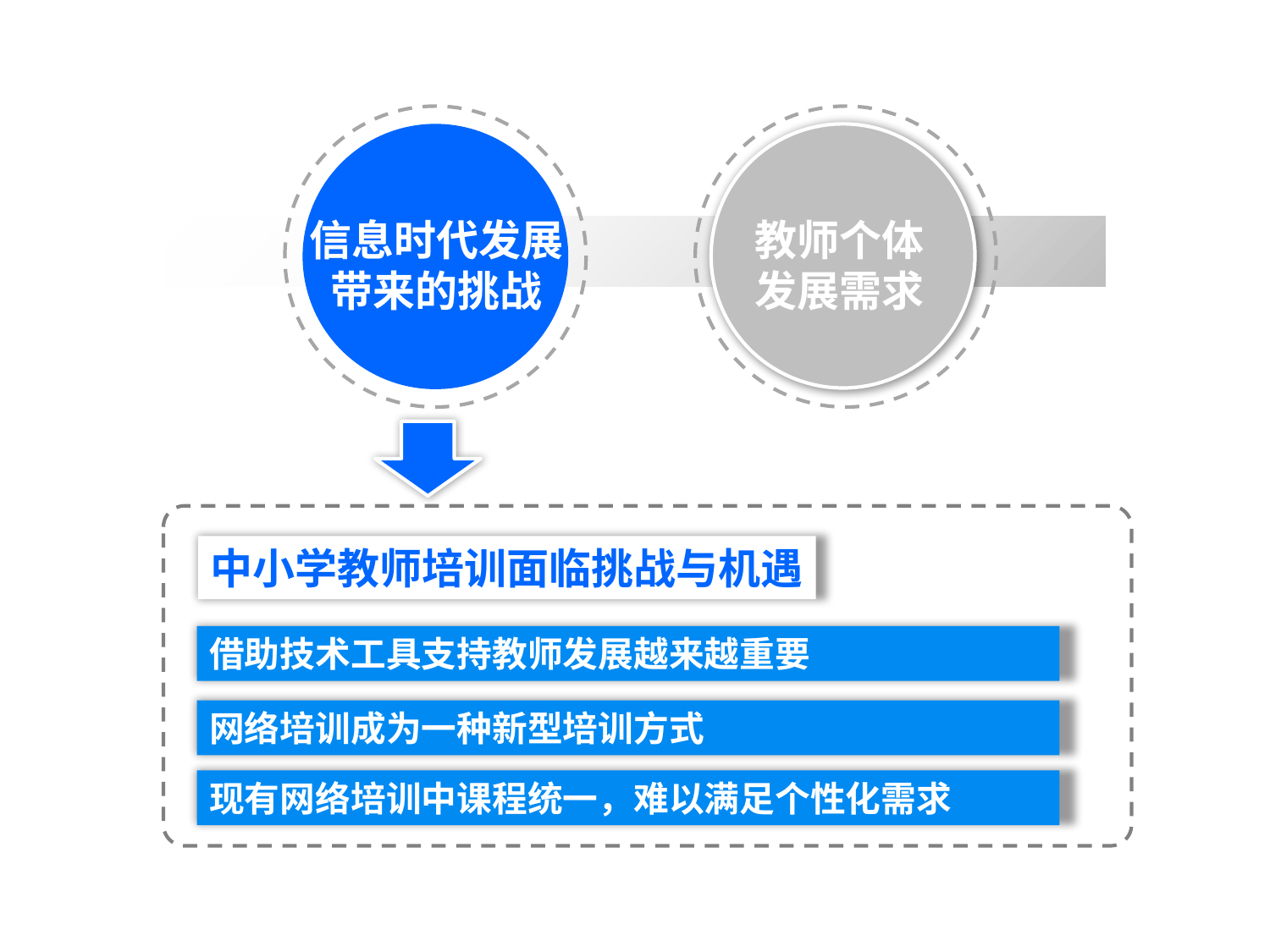

信息时代发展
带来的挑战

教师个体
发展需求

中小学教师培训面临挑战与机遇
借助技术工具支持教师发展越来越重要
网络培训成为一种新型培训方式
现有网络培训中课程统一，难以满足个性化需求